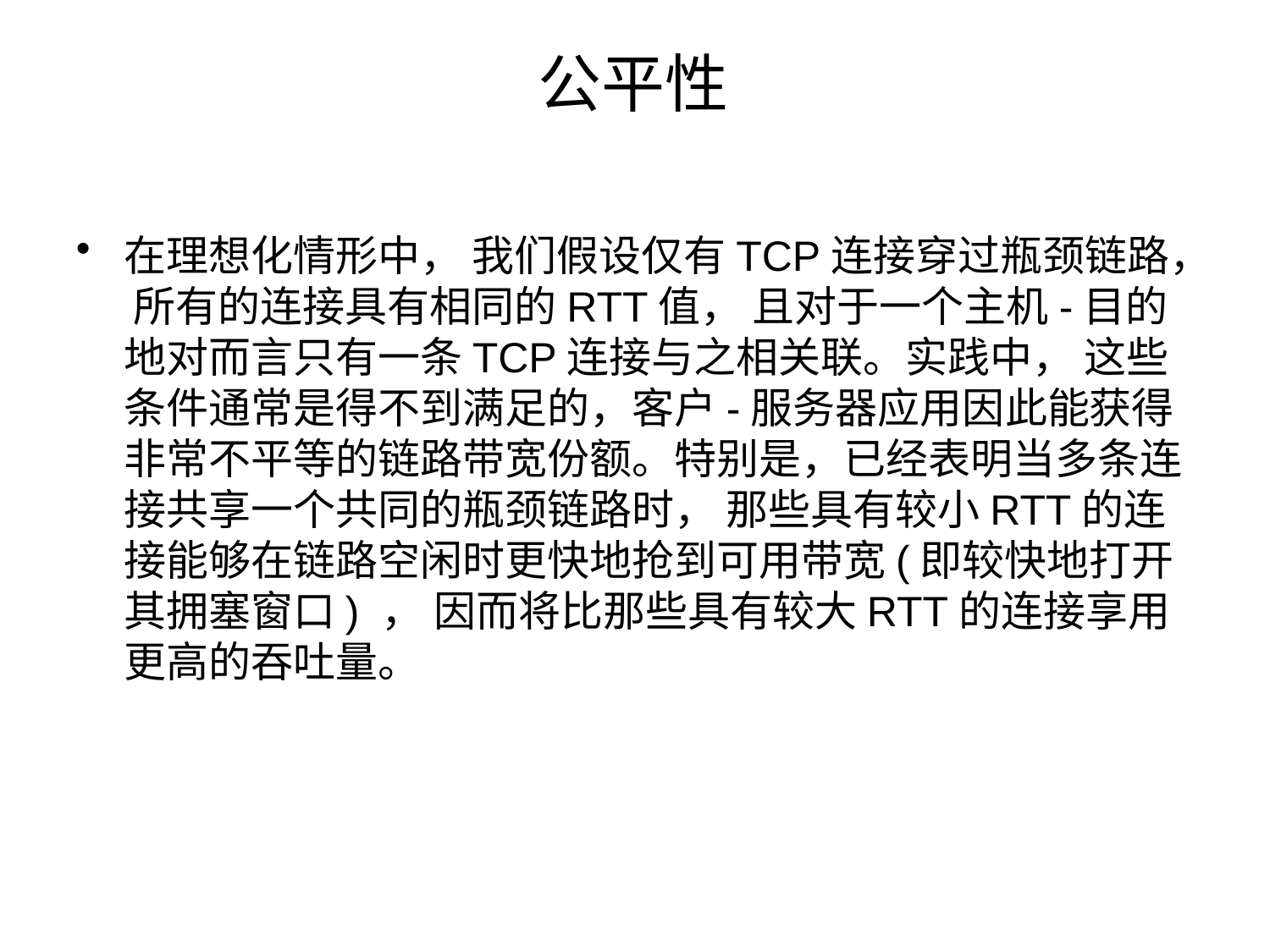

# 公平性
在理想化情形中， 我们假设仅有TCP连接穿过瓶颈链路， 所有的连接具有相同的RTT值， 且对于一个主机-目的地对而言只有一条TCP连接与之相关联。实践中， 这些条件通常是得不到满足的，客户-服务器应用因此能获得非常不平等的链路带宽份额。特别是，已经表明当多条连接共享一个共同的瓶颈链路时， 那些具有较小RTT的连接能够在链路空闲时更快地抢到可用带宽(即较快地打开其拥塞窗口) ， 因而将比那些具有较大RTT的连接享用更高的吞吐量。